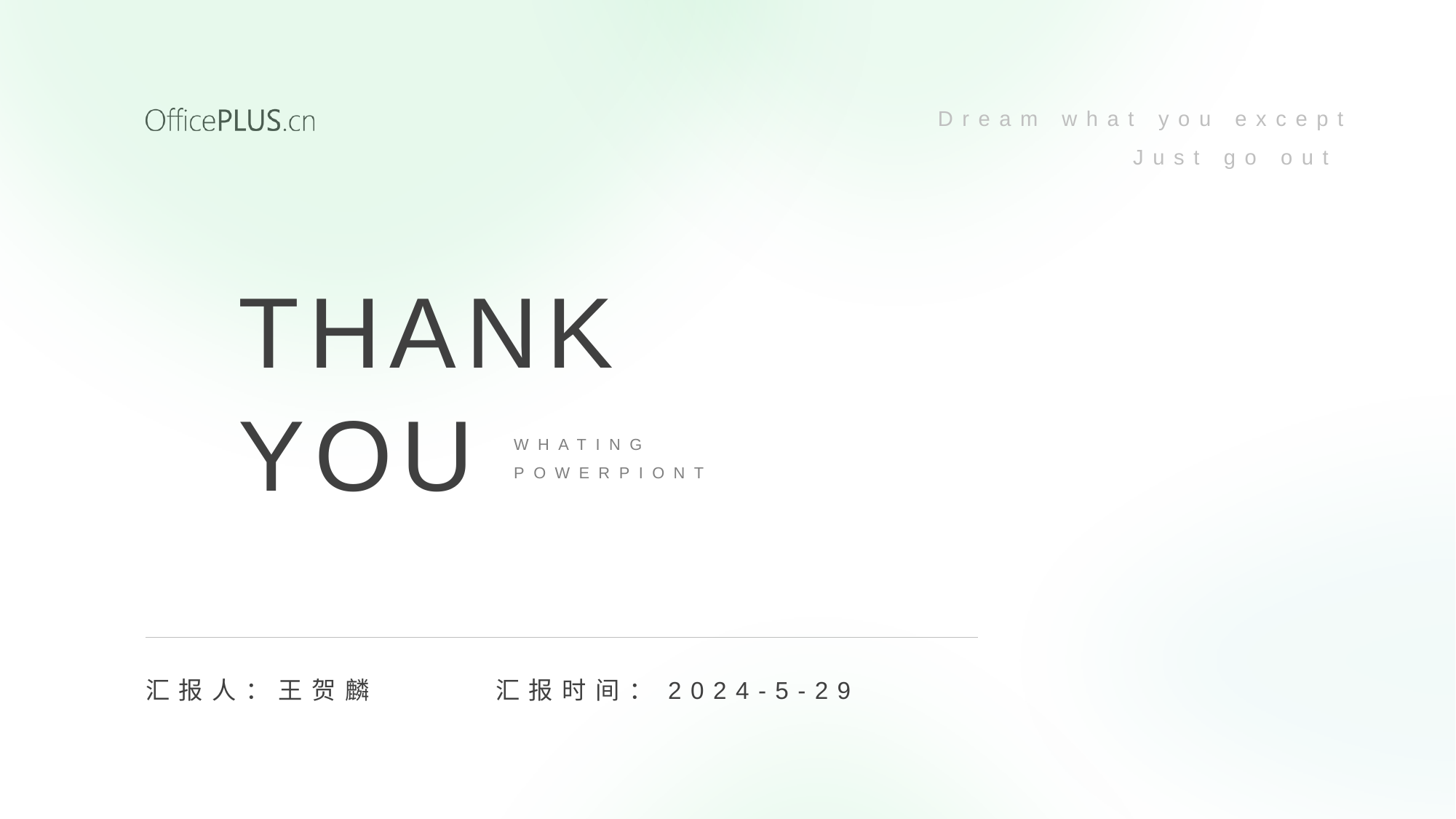

Dream what you except
Just go out
THANK
YOU
WHATING
POWERPIONT
汇报人：王贺麟
汇报时间：2024-5-29